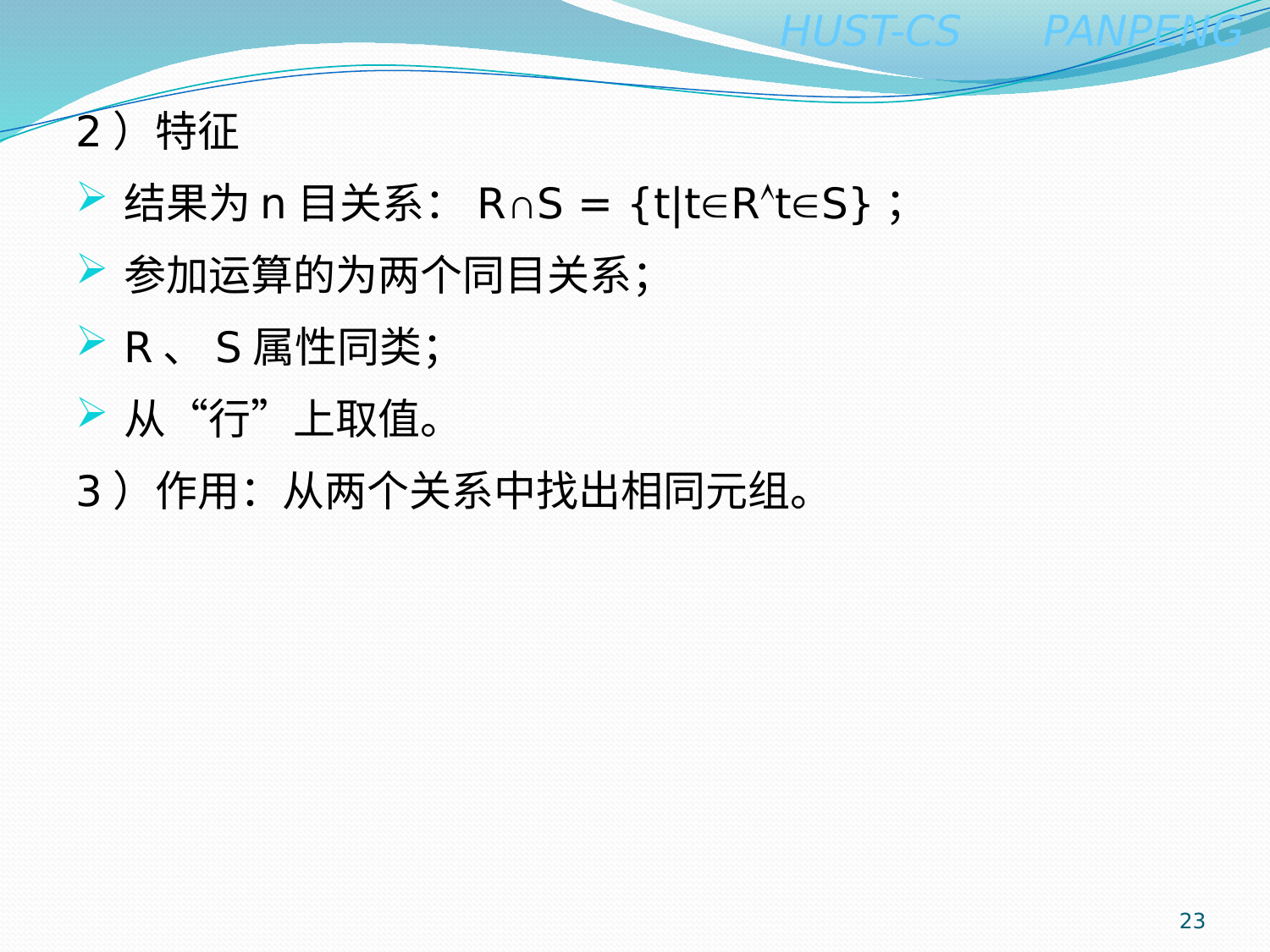

2）特征
结果为n目关系：R∩S = {t|t∈R∧t∈S}；
参加运算的为两个同目关系；
R、S属性同类；
从“行”上取值。
3）作用：从两个关系中找出相同元组。

23